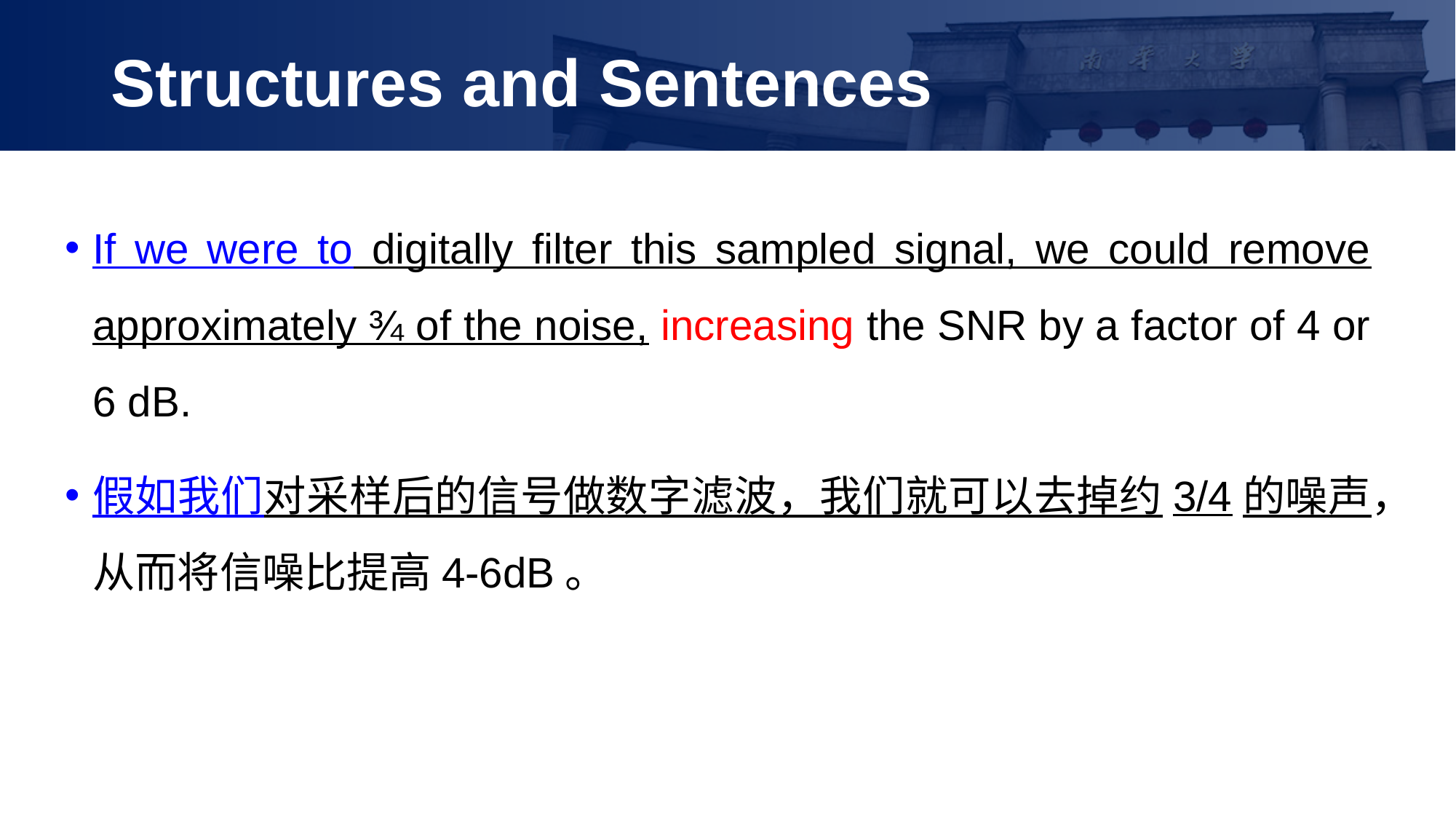

Structures and Sentences
If we were to digitally filter this sampled signal, we could remove approximately ¾ of the noise, increasing the SNR by a factor of 4 or 6 dB.
假如我们对采样后的信号做数字滤波，我们就可以去掉约3/4的噪声，从而将信噪比提高4-6dB。